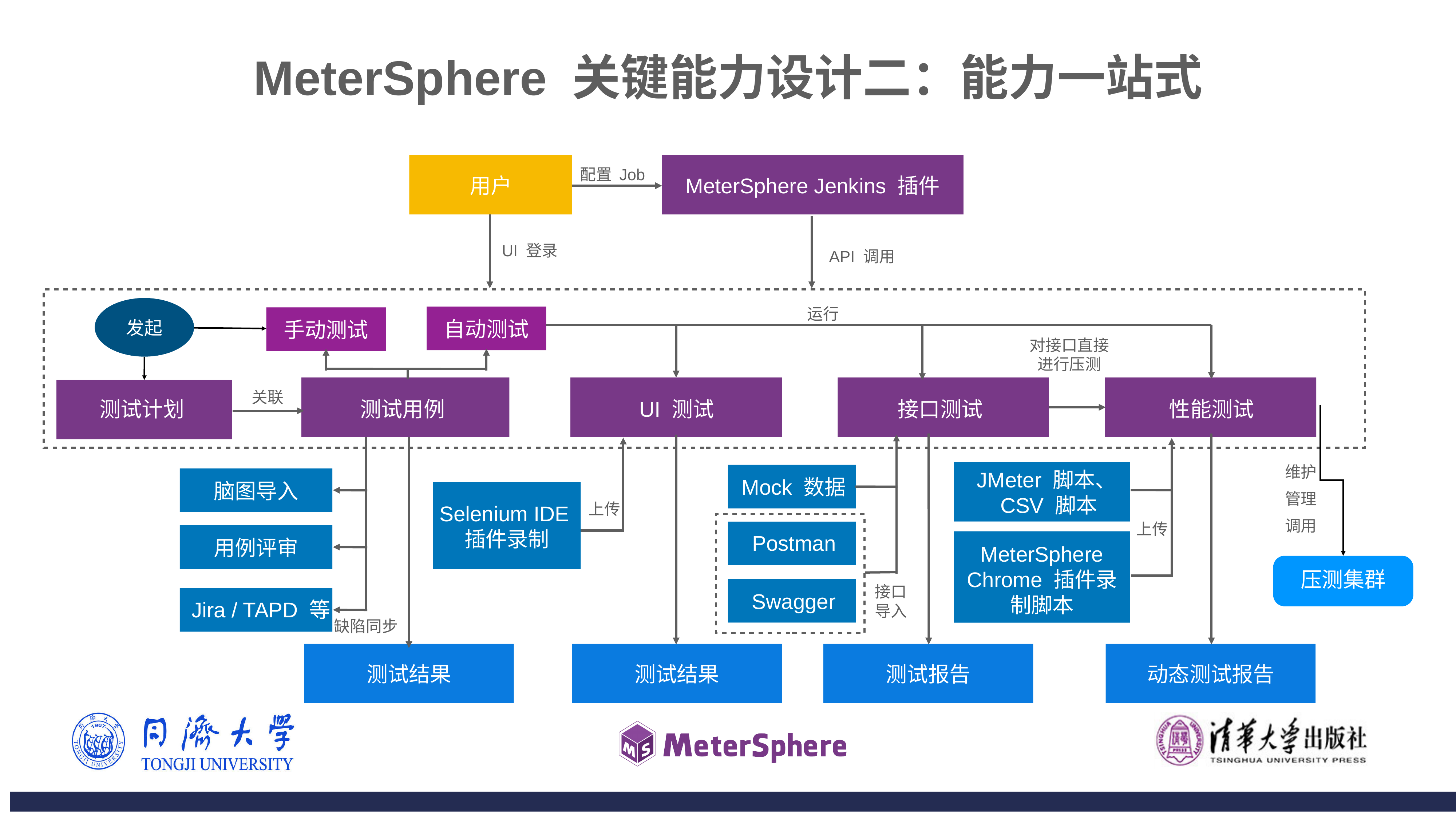

MeterSphere 关键能力设计二：能力一站式
用户
MeterSphere Jenkins 插件
配置 Job

UI 登录
API 调用

发起
运行
自动测试
手动测试

对接口直接进行压测

关联
测试计划
测试用例
接口测试
性能测试
UI 测试

JMeter 脚本、CSV 脚本

Mock 数据
维护
管理
调用
脑图导入

上传
Selenium IDE插件录制

上传

Postman
用例评审

MeterSphere Chrome 插件录制脚本

压测集群

接口导入

Swagger

Jira / TAPD 等

缺陷同步

测试结果
测试结果
测试报告
动态测试报告